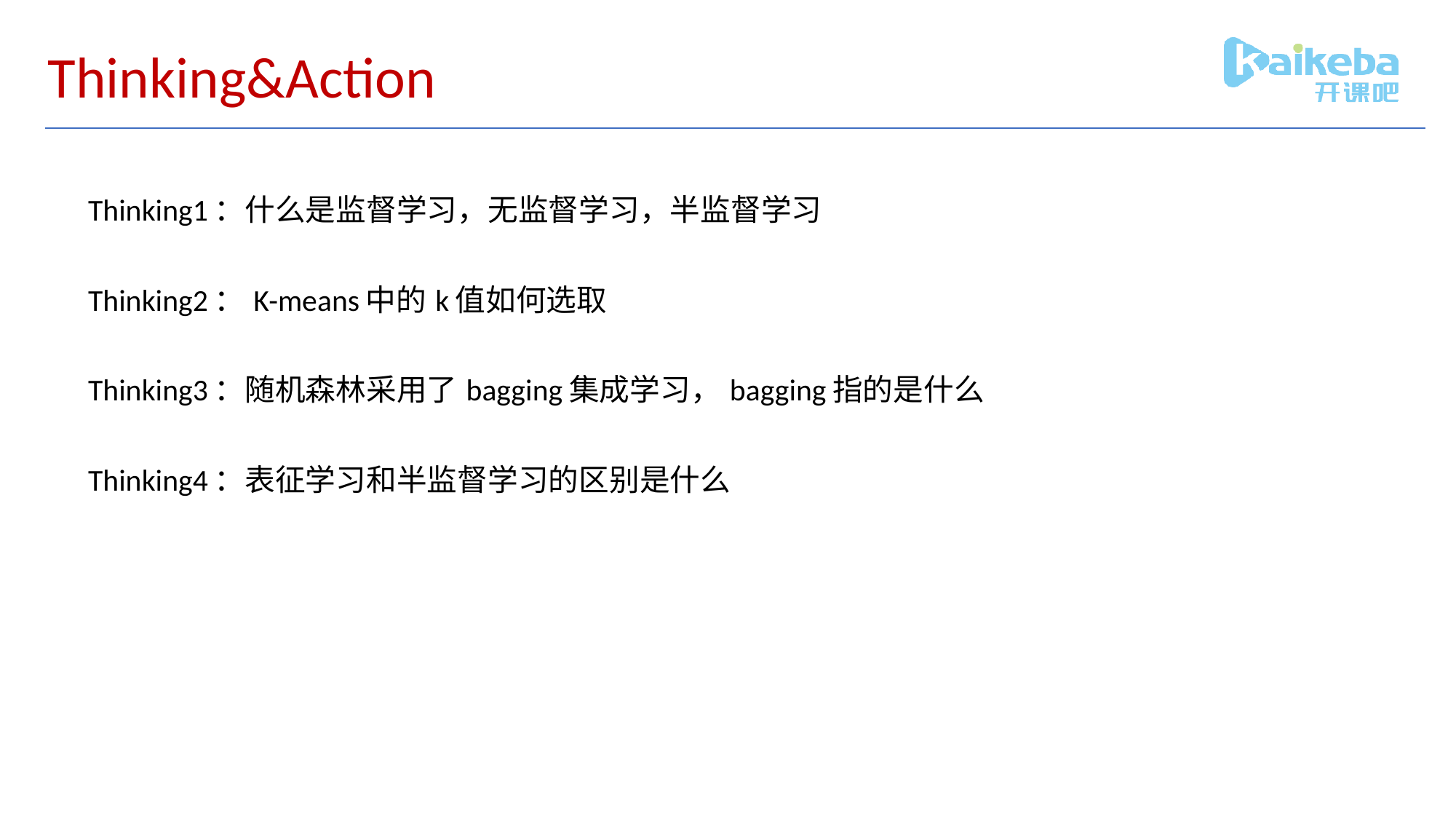

# Thinking&Action
Thinking1：什么是监督学习，无监督学习，半监督学习
Thinking2：K-means中的k值如何选取
Thinking3：随机森林采用了bagging集成学习，bagging指的是什么
Thinking4：表征学习和半监督学习的区别是什么